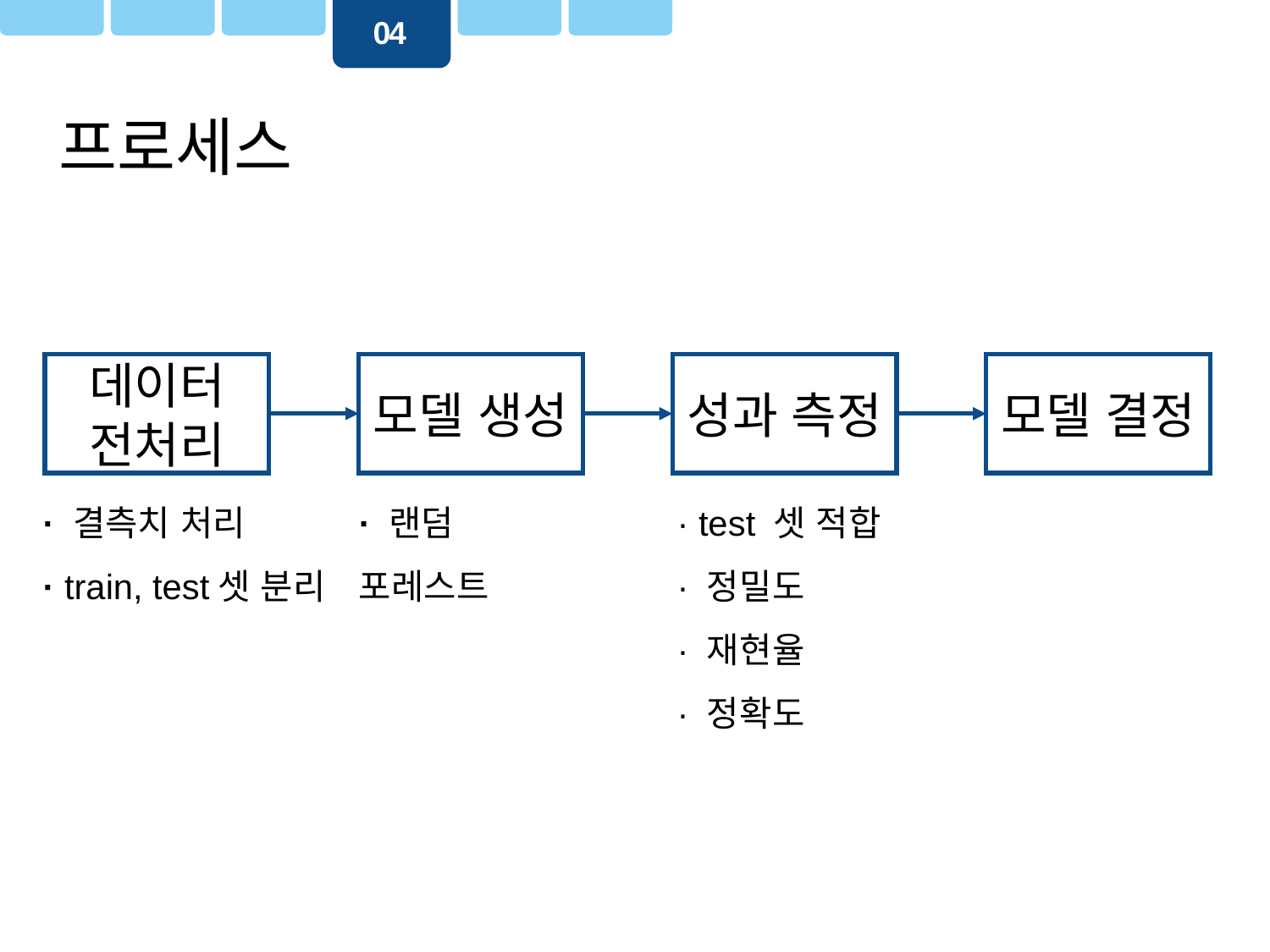

04

프로세스
데이터 전처리
모델 생성
성과 측정
모델 결정
· 결측치 처리
· train, test셋 분리
· 랜덤 포레스트
· test 셋 적합
· 정밀도
· 재현율
· 정확도